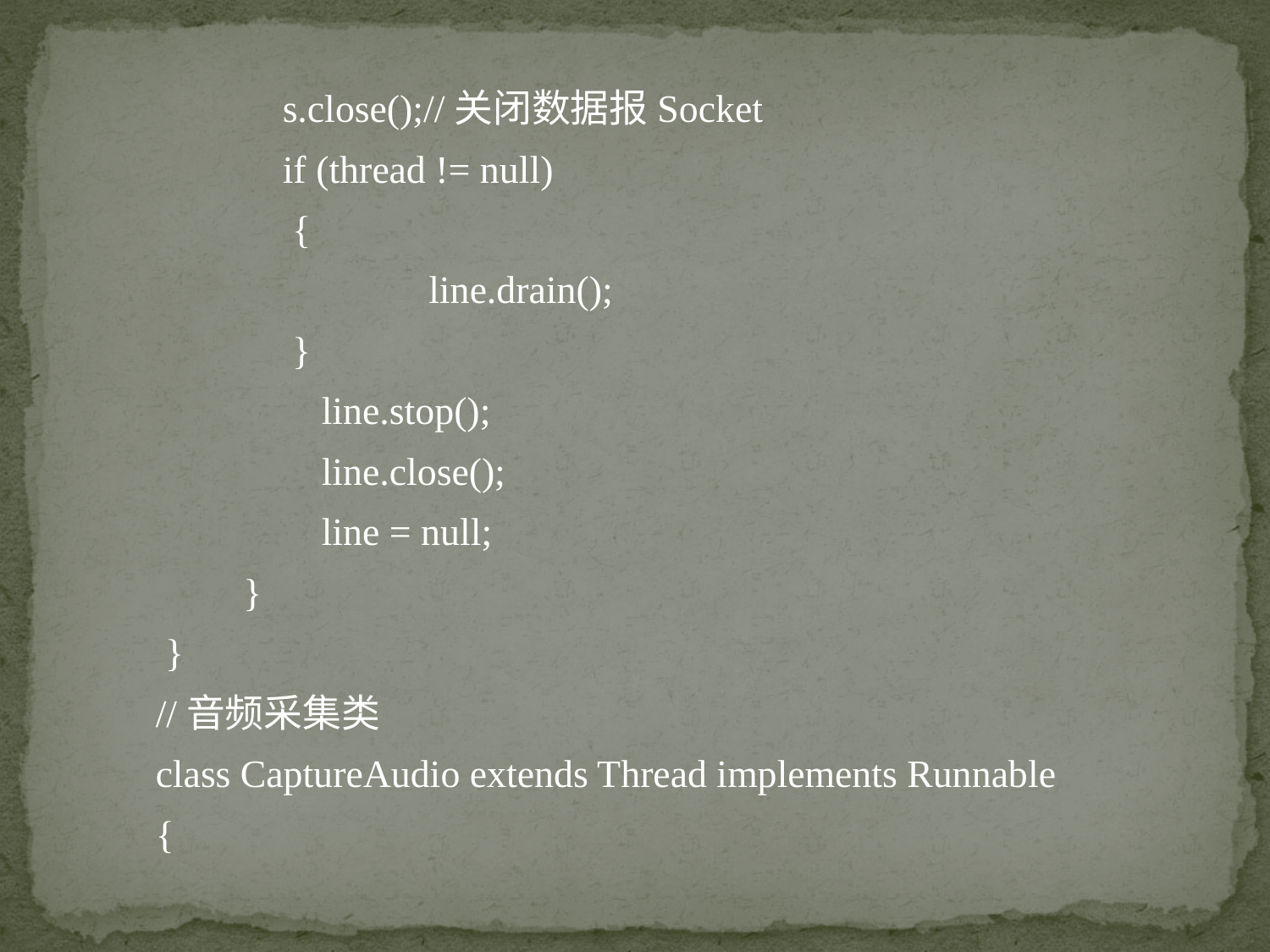

s.close();//关闭数据报Socket
	if (thread != null)
	 {
	               line.drain();
	 }
	    line.stop();
	    line.close();
	    line = null;
         }
 }
//音频采集类
class CaptureAudio extends Thread implements Runnable
{